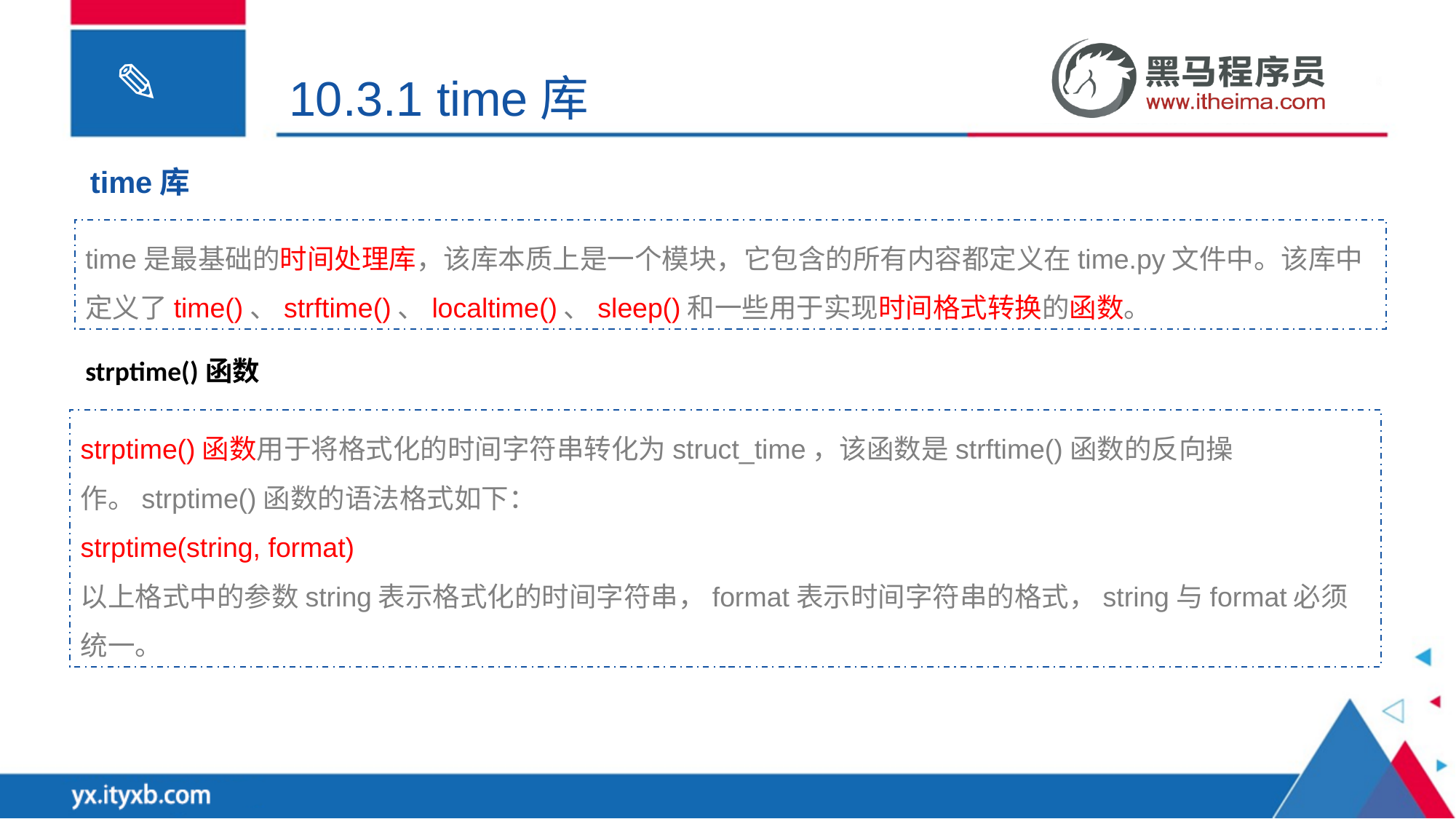

10.3.1 time库
time库
time是最基础的时间处理库，该库本质上是一个模块，它包含的所有内容都定义在time.py文件中。该库中定义了time()、strftime()、localtime()、sleep()和一些用于实现时间格式转换的函数。
strptime()函数
strptime()函数用于将格式化的时间字符串转化为struct_time，该函数是strftime()函数的反向操作。strptime()函数的语法格式如下：
strptime(string, format)
以上格式中的参数string表示格式化的时间字符串，format表示时间字符串的格式，string与format必须统一。